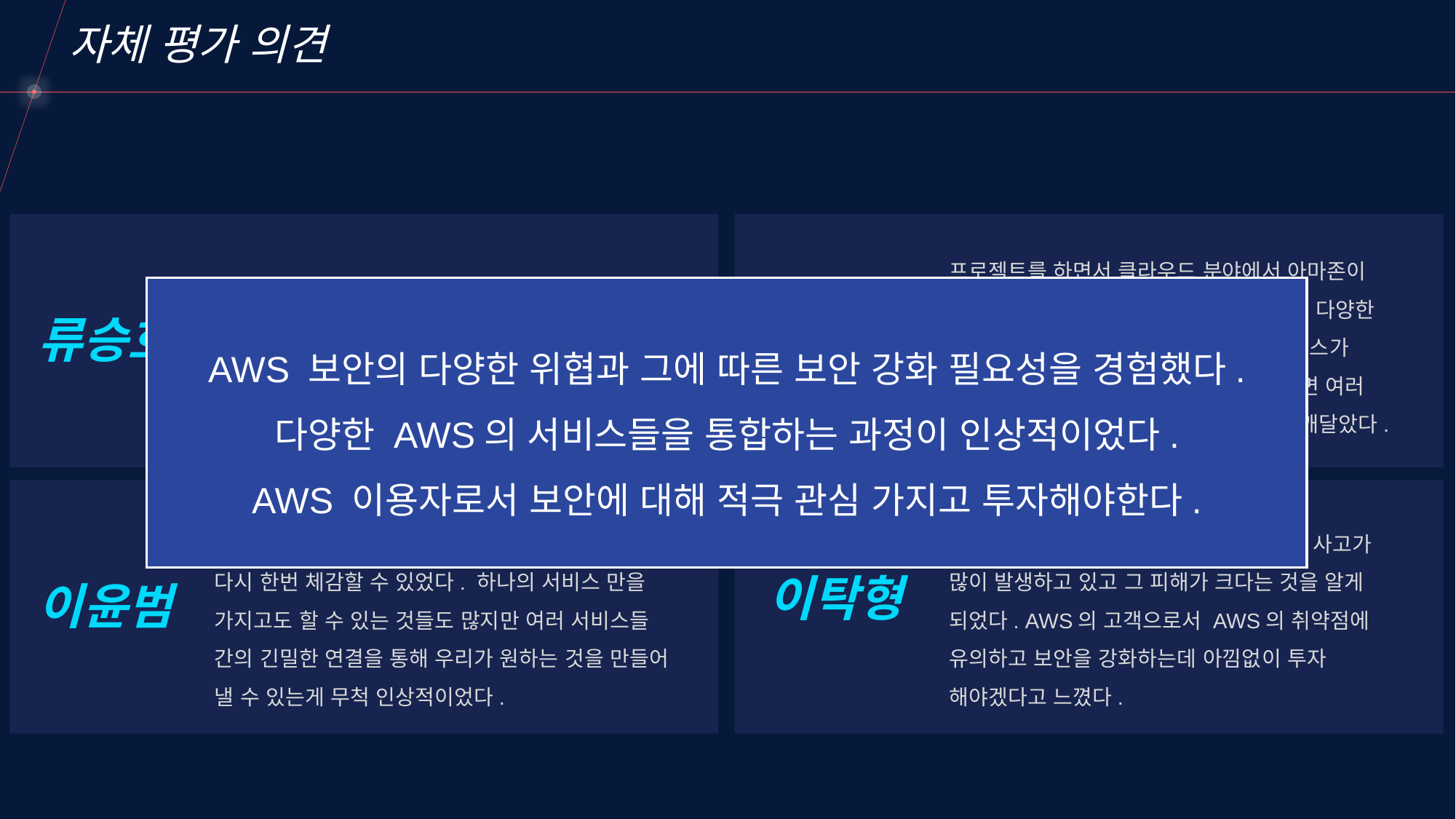

자체 평가 의견

프로젝트를 하면서 클라우드 분야에서 아마존이 압도적으로 앞서 나가는지 알 수 있었다. 다양한 기능에 서비스를 보고 정말 놀랐다. 서비스가 다양한만큼 어려웠지만 AWS를 익힌다면 여러 상황에서 능동적으로 대응할 수 있는 걸 깨달았다.
가드듀티가 탐지해내는 위협들이 무엇이 있는지 공부하면서 AWS를 공격하는 유형이 정말
다양하다는 것을 배웠고, 이를 통해 보안 강화의 필요성을 실감했다.
AWS 보안의 다양한 위협과 그에 따른 보안 강화 필요성을 경험했다.
다양한 AWS의 서비스들을 통합하는 과정이 인상적이었다.
AWS 이용자로서 보안에 대해 적극 관심 가지고 투자해야한다.
이준엽
류승호

이번 프로젝트를 하면서 AWS의 높은 완성도를 다시 한번 체감할 수 있었다. 하나의 서비스 만을 가지고도 할 수 있는 것들도 많지만 여러 서비스들 간의 긴밀한 연결을 통해 우리가 원하는 것을 만들어 낼 수 있는게 무척 인상적이었다.
AWS 이용자 본인의 부주의로 인한 보안 사고가 많이 발생하고 있고 그 피해가 크다는 것을 알게 되었다. AWS의 고객으로서 AWS의 취약점에
유의하고 보안을 강화하는데 아낌없이 투자 해야겠다고 느꼈다.
이탁형
이윤범